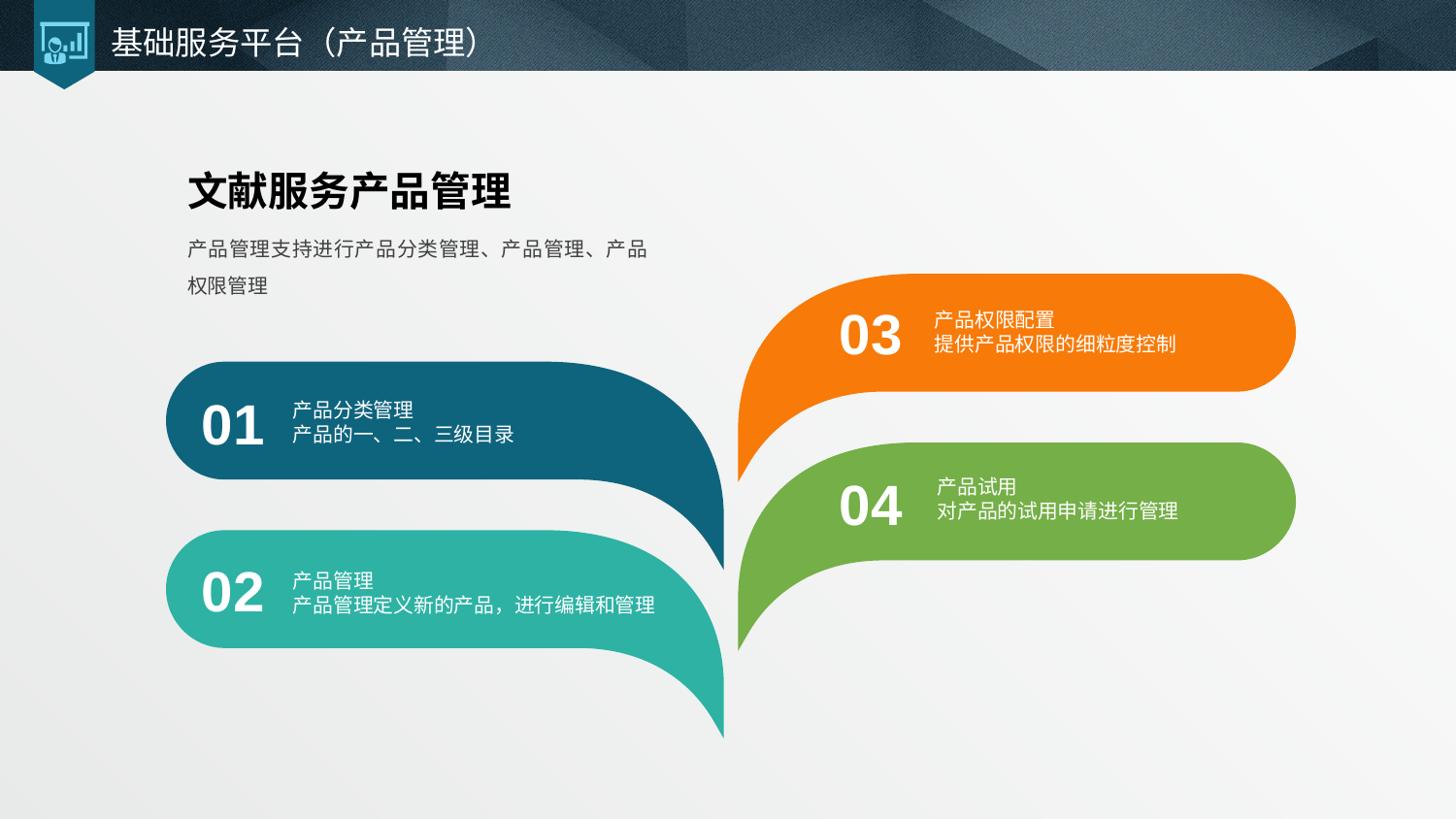

# 基础服务平台（产品管理）

文献服务产品管理
产品管理支持进行产品分类管理、产品管理、产品权限管理

03
产品权限配置
提供产品权限的细粒度控制

01
产品分类管理
产品的一、二、三级目录

04
产品试用
对产品的试用申请进行管理

02
产品管理
产品管理定义新的产品，进行编辑和管理